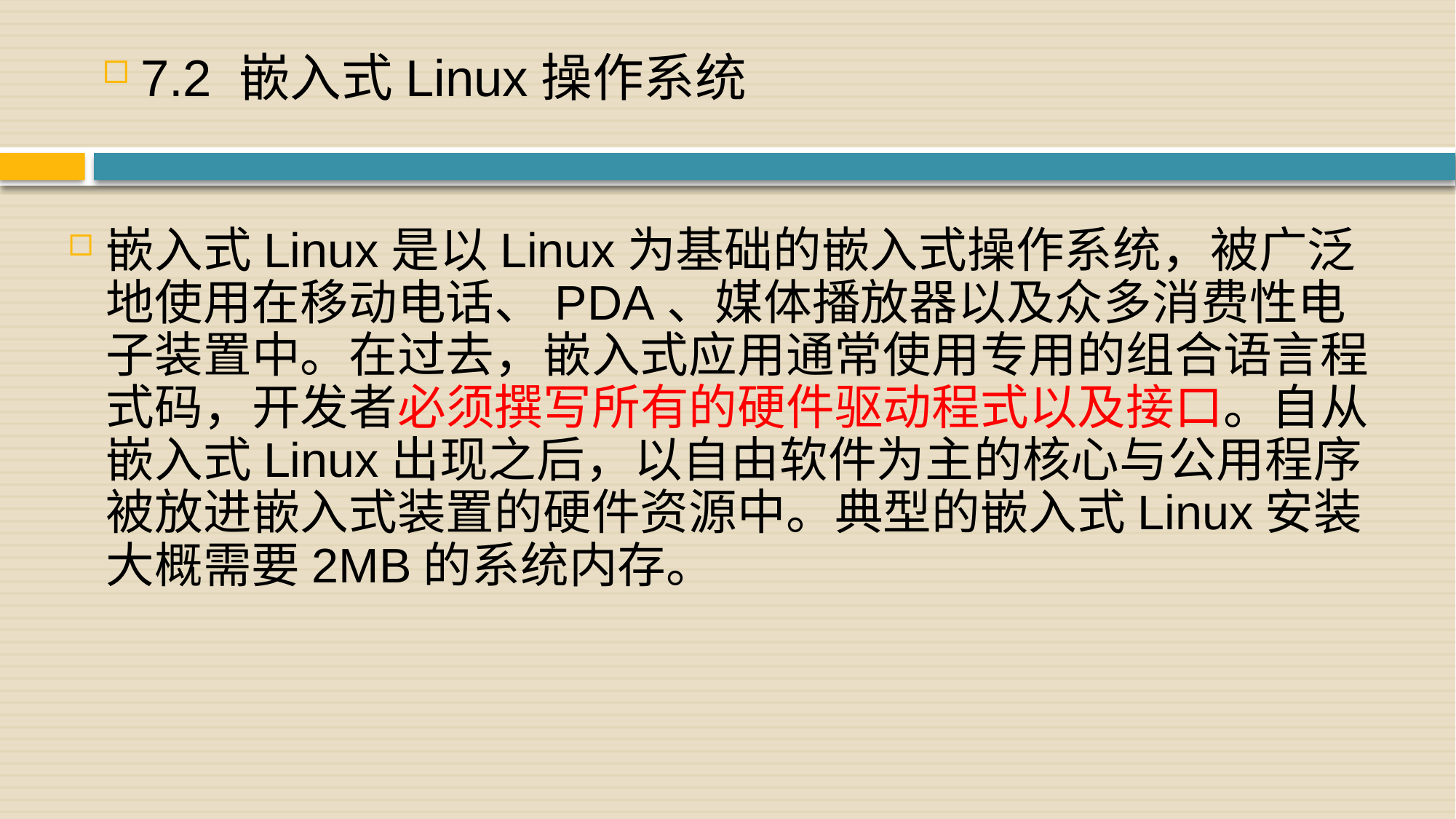

7.2 嵌入式Linux操作系统
嵌入式Linux是以Linux为基础的嵌入式操作系统，被广泛地使用在移动电话、PDA、媒体播放器以及众多消费性电子装置中。在过去，嵌入式应用通常使用专用的组合语言程式码，开发者必须撰写所有的硬件驱动程式以及接口。自从嵌入式Linux出现之后，以自由软件为主的核心与公用程序被放进嵌入式装置的硬件资源中。典型的嵌入式Linux安装大概需要2MB的系统内存。